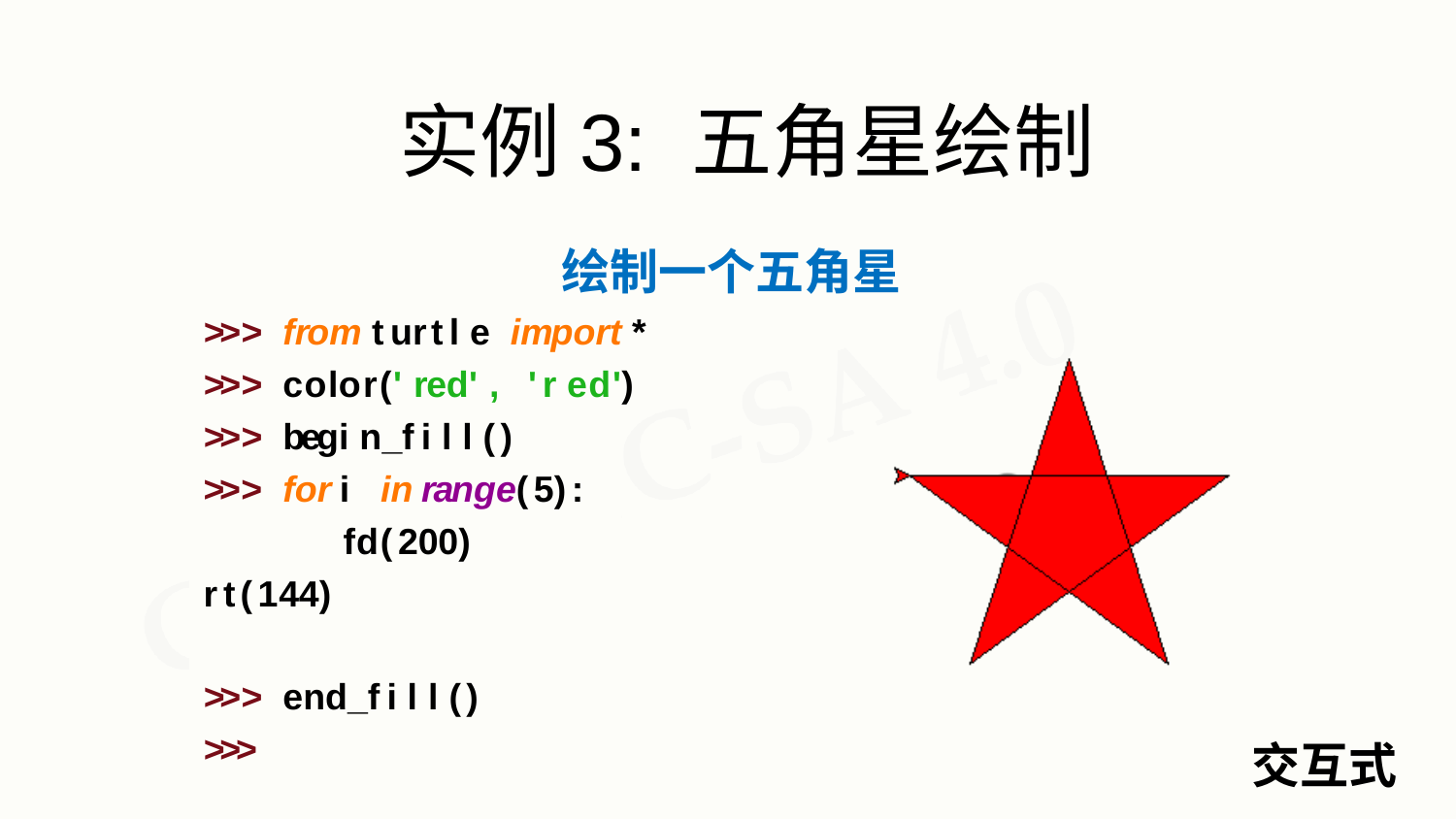

# 实例3: 五角星绘制
绘制一个五角星
>>>  from turtle  import *
>>>  color('red',  'red')
>>>  begin_fill()
>>>  for i  in range(5): fd(200)
rt(144)

>>>  end_fill()
>>>
交互式